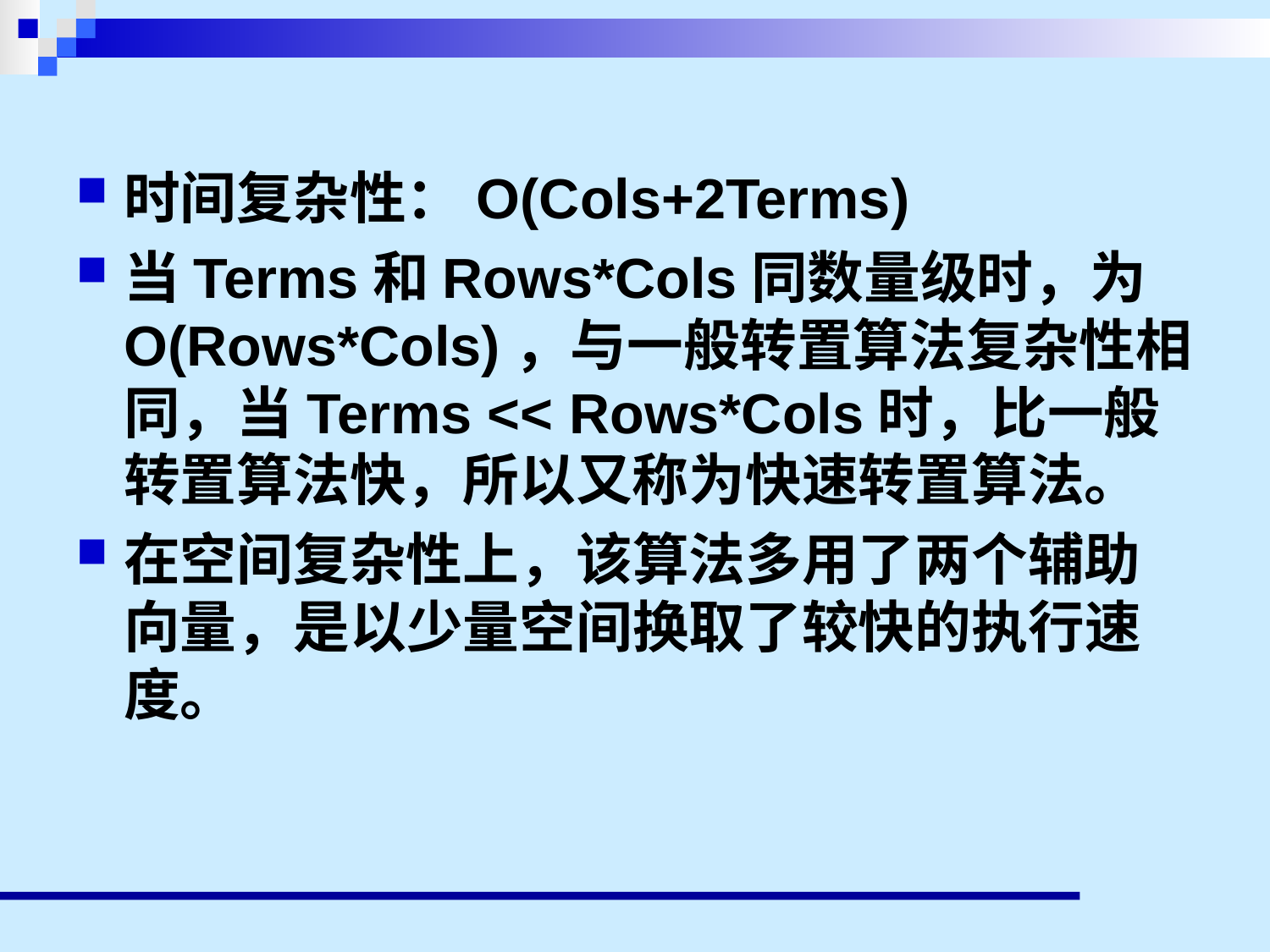

时间复杂性：O(Cols+2Terms)
当Terms和Rows*Cols同数量级时，为O(Rows*Cols)，与一般转置算法复杂性相同，当Terms << Rows*Cols时，比一般转置算法快，所以又称为快速转置算法。
在空间复杂性上，该算法多用了两个辅助向量，是以少量空间换取了较快的执行速度。